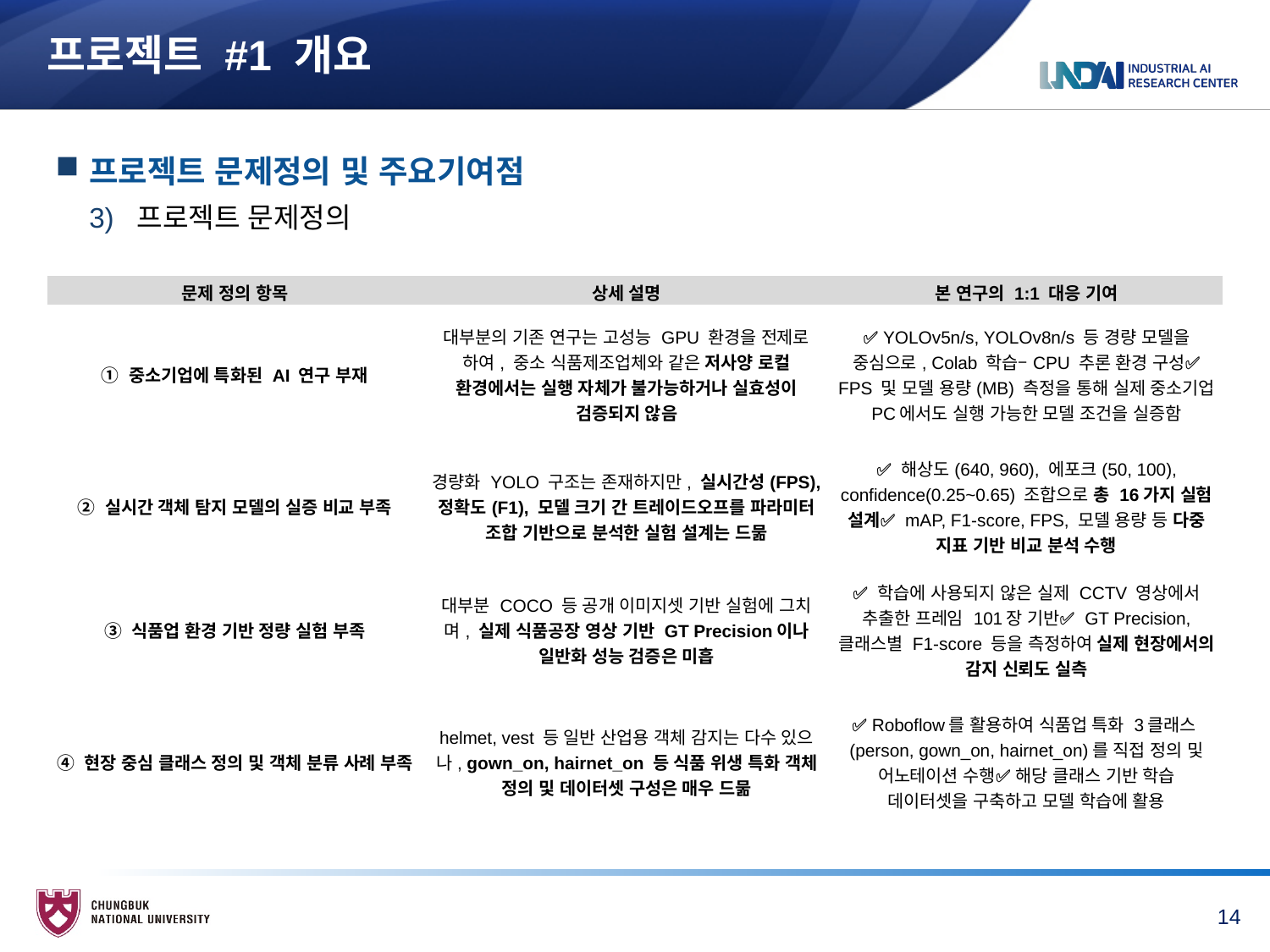

# 프로젝트 #1 개요
프로젝트 문제정의 및 주요기여점
프로젝트 문제정의

| 문제 정의 항목 | 상세 설명 | 본 연구의 1:1 대응 기여 |
| --- | --- | --- |
| ① 중소기업에 특화된 AI 연구 부재 | 대부분의 기존 연구는 고성능 GPU 환경을 전제로 하여, 중소 식품제조업체와 같은 저사양 로컬 환경에서는 실행 자체가 불가능하거나 실효성이 검증되지 않음 | ✅ YOLOv5n/s, YOLOv8n/s 등 경량 모델을 중심으로, Colab 학습–CPU 추론 환경 구성✅ FPS 및 모델 용량(MB) 측정을 통해 실제 중소기업 PC에서도 실행 가능한 모델 조건을 실증함 |
| ② 실시간 객체 탐지 모델의 실증 비교 부족 | 경량화 YOLO 구조는 존재하지만, 실시간성(FPS), 정확도(F1), 모델 크기 간 트레이드오프를 파라미터 조합 기반으로 분석한 실험 설계는 드묾 | ✅ 해상도(640, 960), 에포크(50, 100), confidence(0.25~0.65) 조합으로 총 16가지 실험 설계✅ mAP, F1-score, FPS, 모델 용량 등 다중 지표 기반 비교 분석 수행 |
| ③ 식품업 환경 기반 정량 실험 부족 | 대부분 COCO 등 공개 이미지셋 기반 실험에 그치며, 실제 식품공장 영상 기반 GT Precision이나 일반화 성능 검증은 미흡 | ✅ 학습에 사용되지 않은 실제 CCTV 영상에서 추출한 프레임 101장 기반✅ GT Precision, 클래스별 F1-score 등을 측정하여 실제 현장에서의 감지 신뢰도 실측 |
| ④ 현장 중심 클래스 정의 및 객체 분류 사례 부족 | helmet, vest 등 일반 산업용 객체 감지는 다수 있으나, gown\_on, hairnet\_on 등 식품 위생 특화 객체 정의 및 데이터셋 구성은 매우 드묾 | ✅ Roboflow를 활용하여 식품업 특화 3클래스(person, gown\_on, hairnet\_on)를 직접 정의 및 어노테이션 수행✅ 해당 클래스 기반 학습 데이터셋을 구축하고 모델 학습에 활용 |